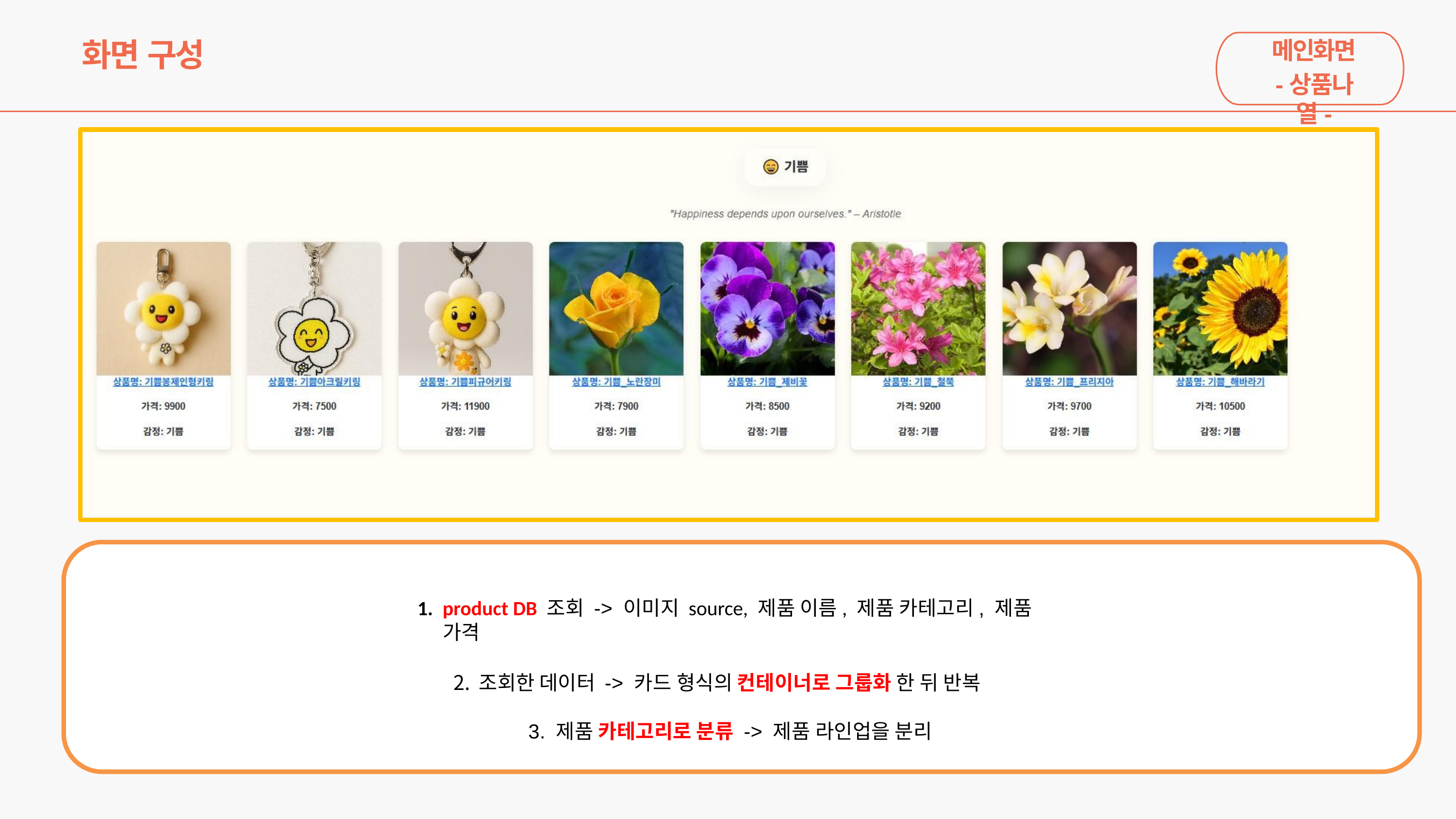

메인화면
-상품나열-

# 화면 구성

product DB 조회 -> 이미지 source, 제품 이름, 제품 카테고리, 제품 가격

조회한 데이터 -> 카드 형식의 컨테이너로 그룹화 한 뒤 반복
3. 제품 카테고리로 분류 -> 제품 라인업을 분리